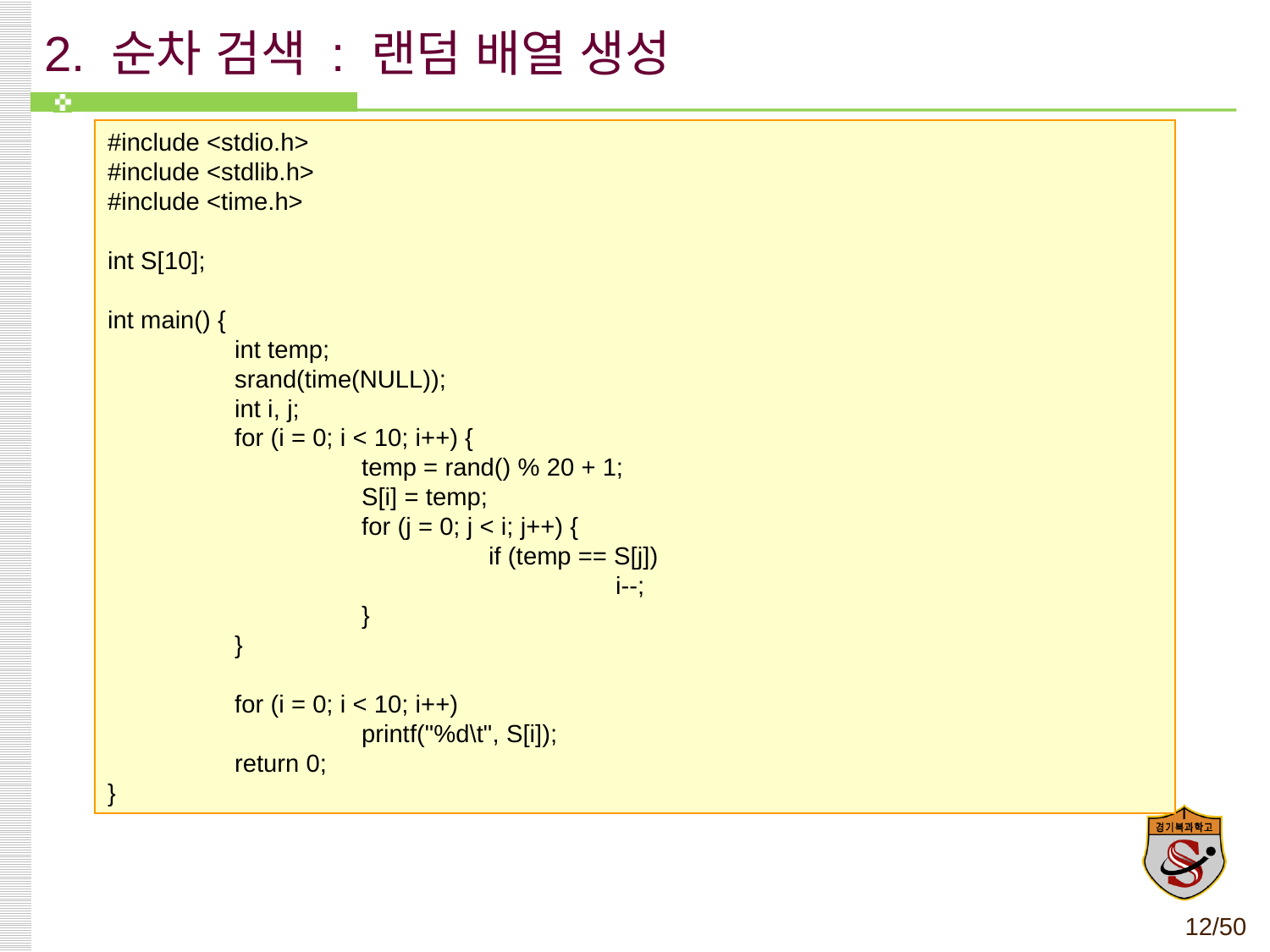

# 2. 순차 검색 : 랜덤 배열 생성
#include <stdio.h>
#include <stdlib.h>
#include <time.h>

int S[10];

int main() {
	int temp;
	srand(time(NULL));
	int i, j;
	for (i = 0; i < 10; i++) {
		temp = rand() % 20 + 1;
		S[i] = temp;
		for (j = 0; j < i; j++) {
			if (temp == S[j])
				i--;
		}
	}

	for (i = 0; i < 10; i++)
		printf("%d\t", S[i]);
 	return 0;
}